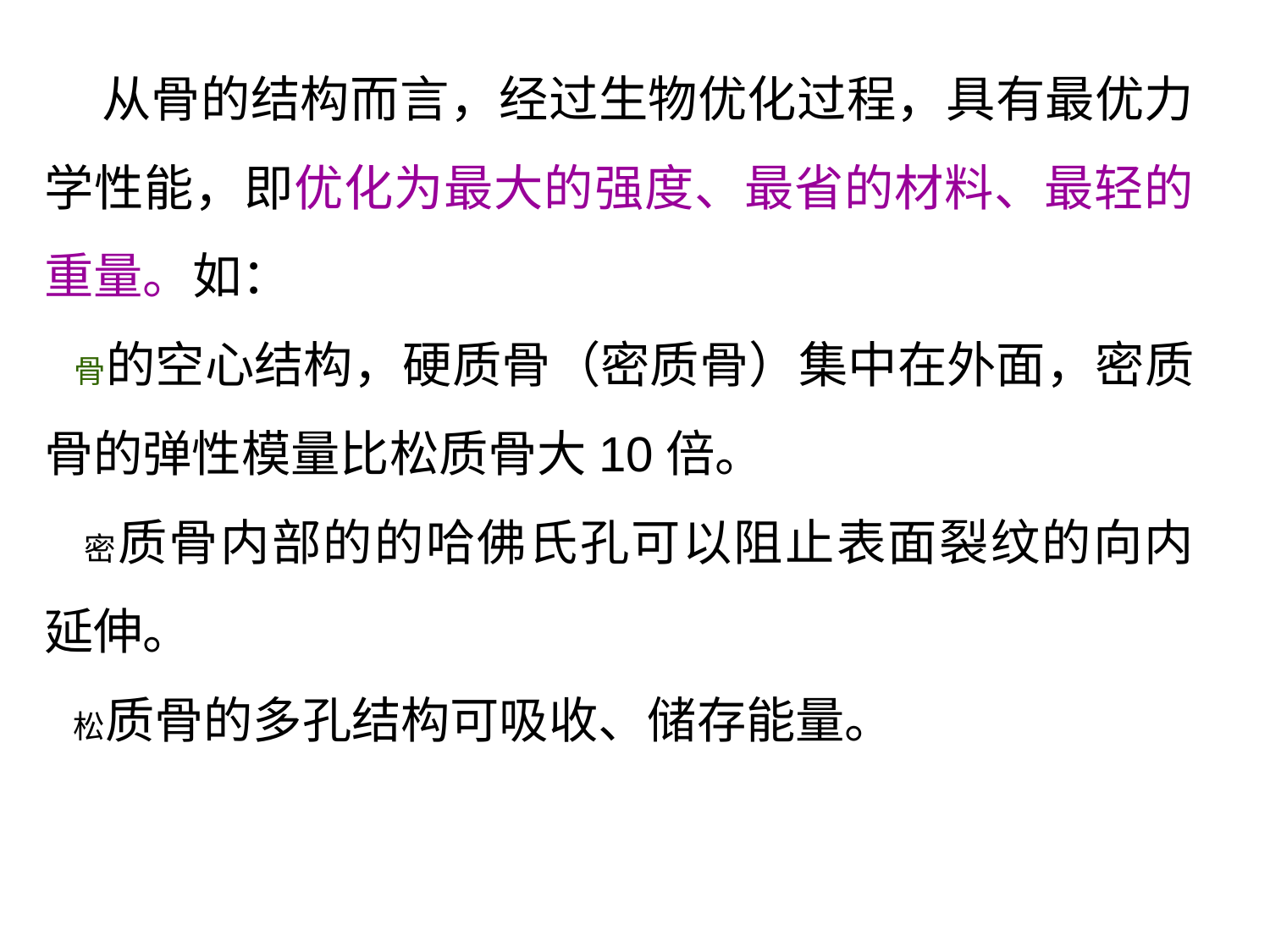

从骨的结构而言，经过生物优化过程，具有最优力学性能，即优化为最大的强度、最省的材料、最轻的重量。如：
   骨的空心结构，硬质骨（密质骨）集中在外面，密质骨的弹性模量比松质骨大10倍。
  密质骨内部的的哈佛氏孔可以阻止表面裂纹的向内延伸。
   松质骨的多孔结构可吸收、储存能量。